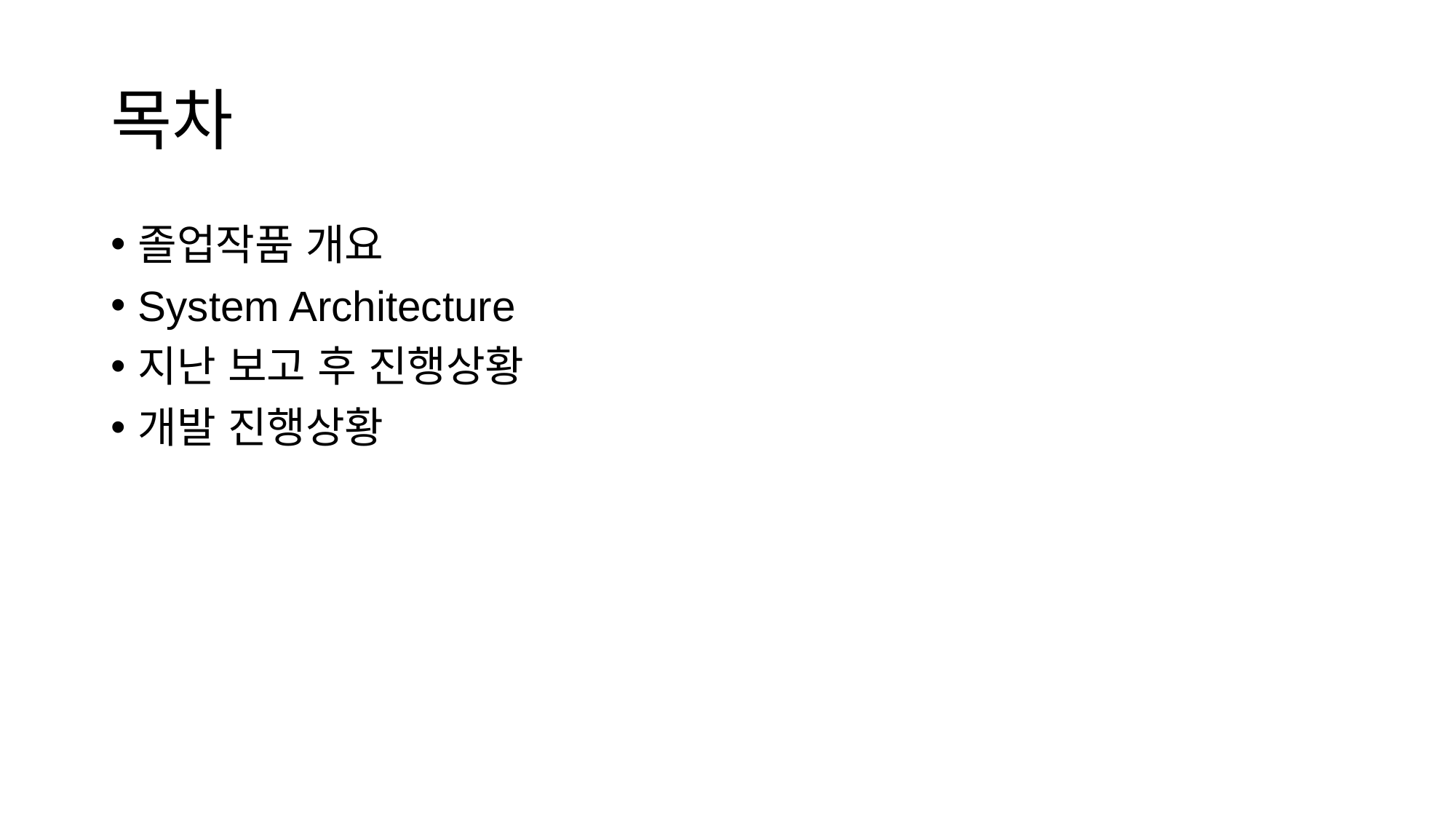

# 목차
졸업작품 개요
System Architecture
지난 보고 후 진행상황
개발 진행상황